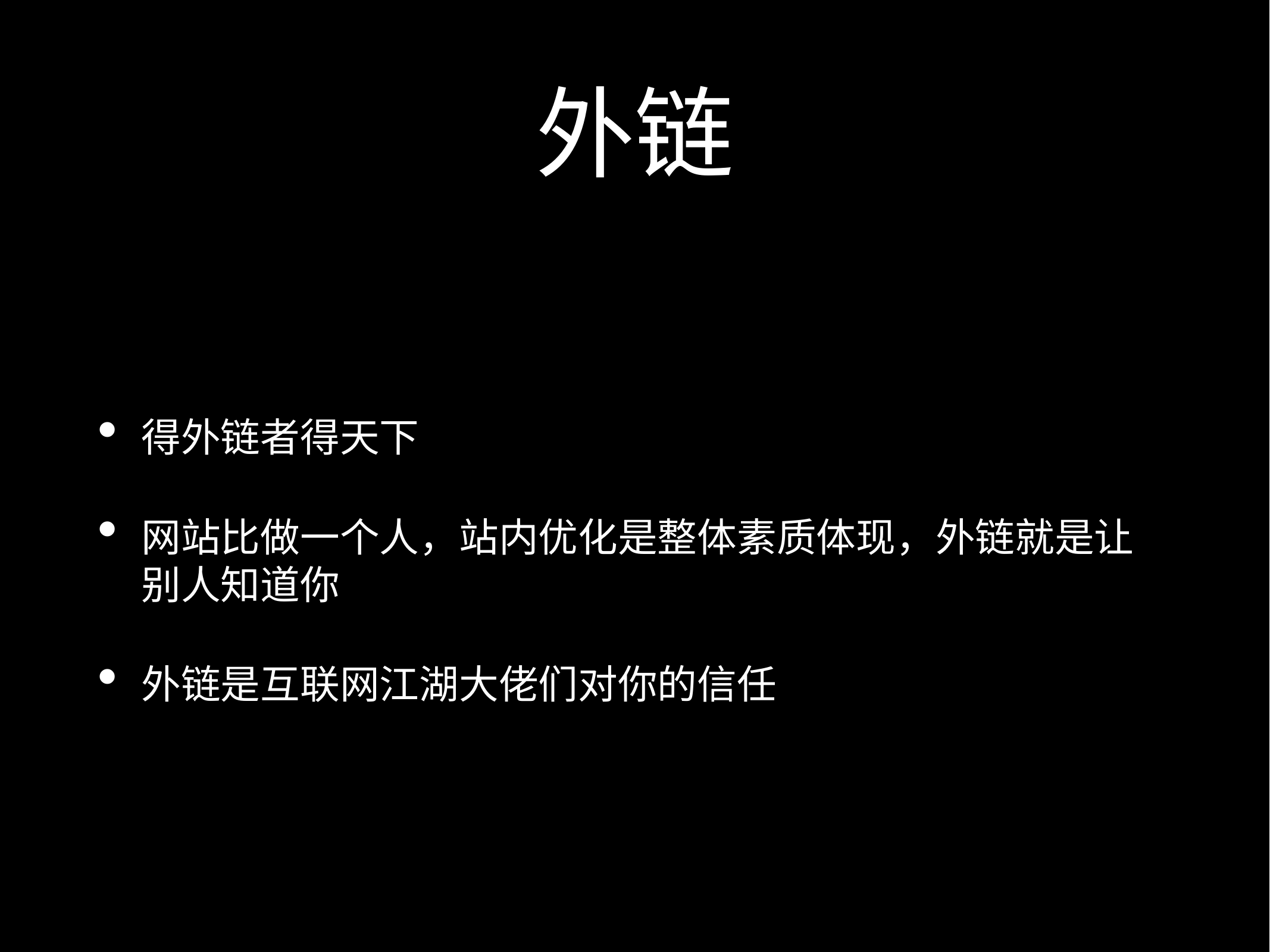

# 外链
得外链者得天下
网站比做一个人，站内优化是整体素质体现，外链就是让别人知道你
外链是互联网江湖大佬们对你的信任